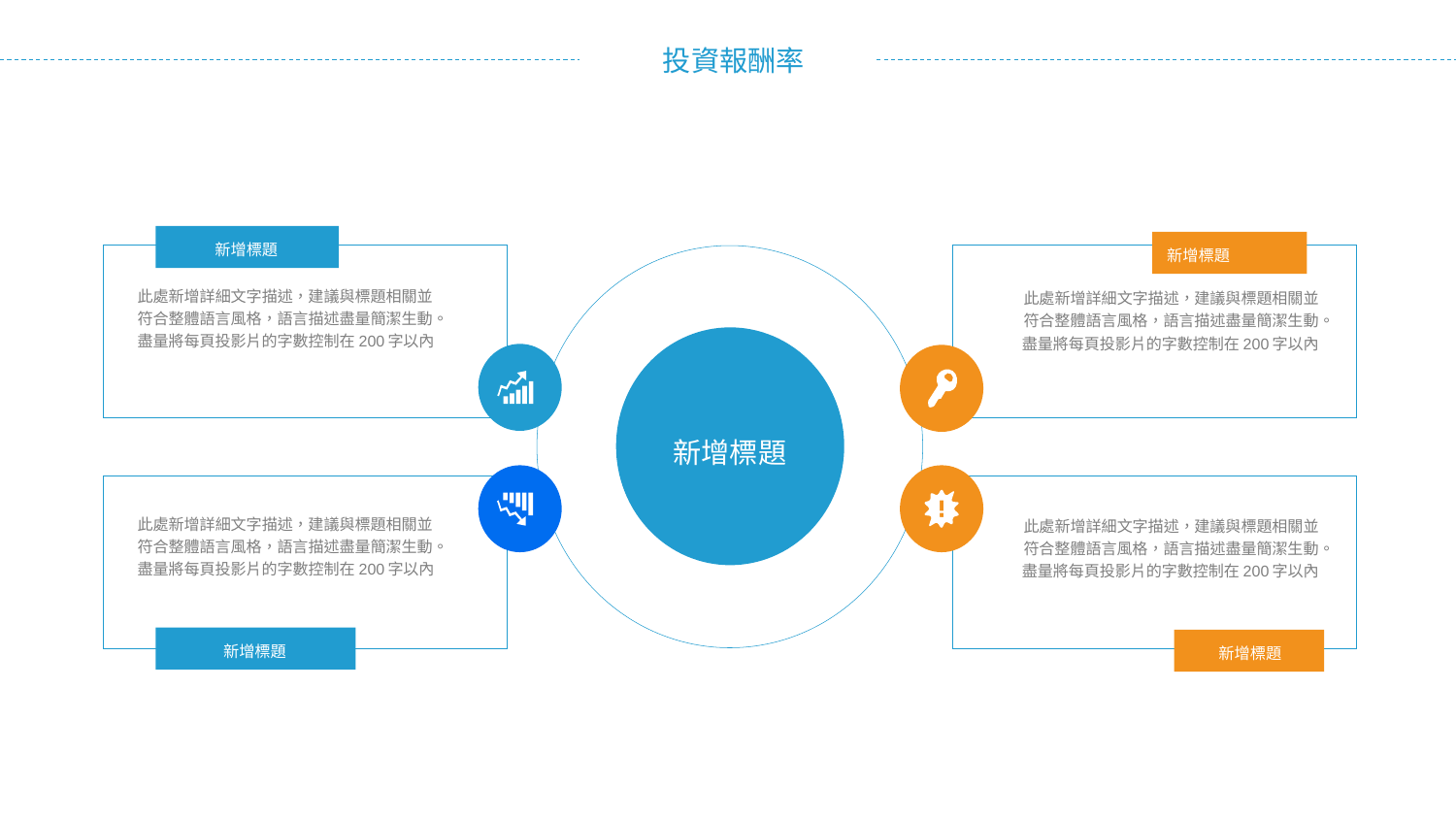

新增標題
新增標題

此處新增詳細文字描述，建議與標題相關並符合整體語言風格，語言描述盡量簡潔生動。盡量將每頁投影片的字數控制在200字以內
此處新增詳細文字描述，建議與標題相關並符合整體語言風格，語言描述盡量簡潔生動。盡量將每頁投影片的字數控制在200字以內

新增標題

此處新增詳細文字描述，建議與標題相關並符合整體語言風格，語言描述盡量簡潔生動。盡量將每頁投影片的字數控制在200字以內
此處新增詳細文字描述，建議與標題相關並符合整體語言風格，語言描述盡量簡潔生動。盡量將每頁投影片的字數控制在200字以內
新增標題
新增標題